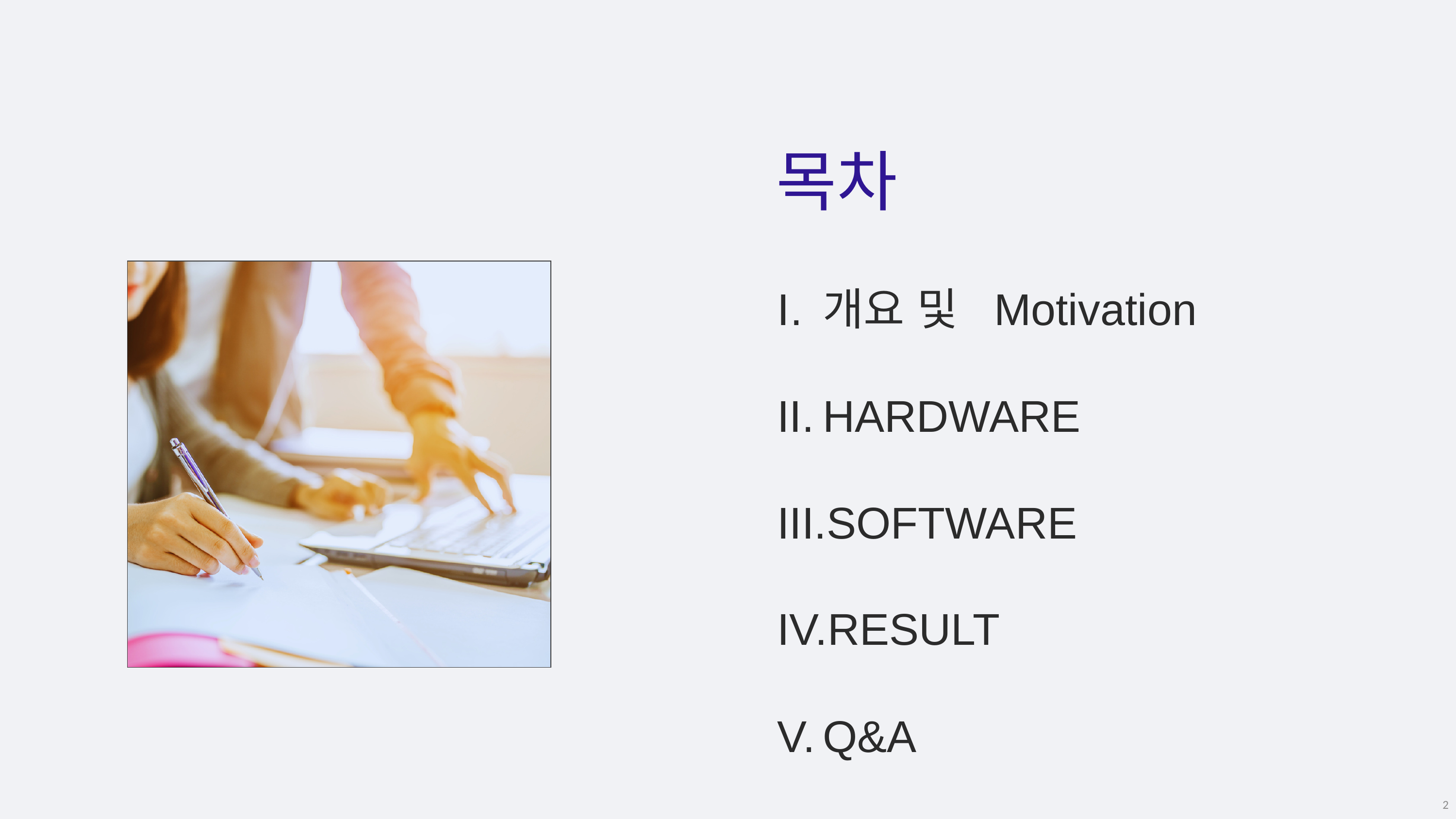

목차
개요 및  Motivation
HARDWARE
SOFTWARE
RESULT
Q&A

2